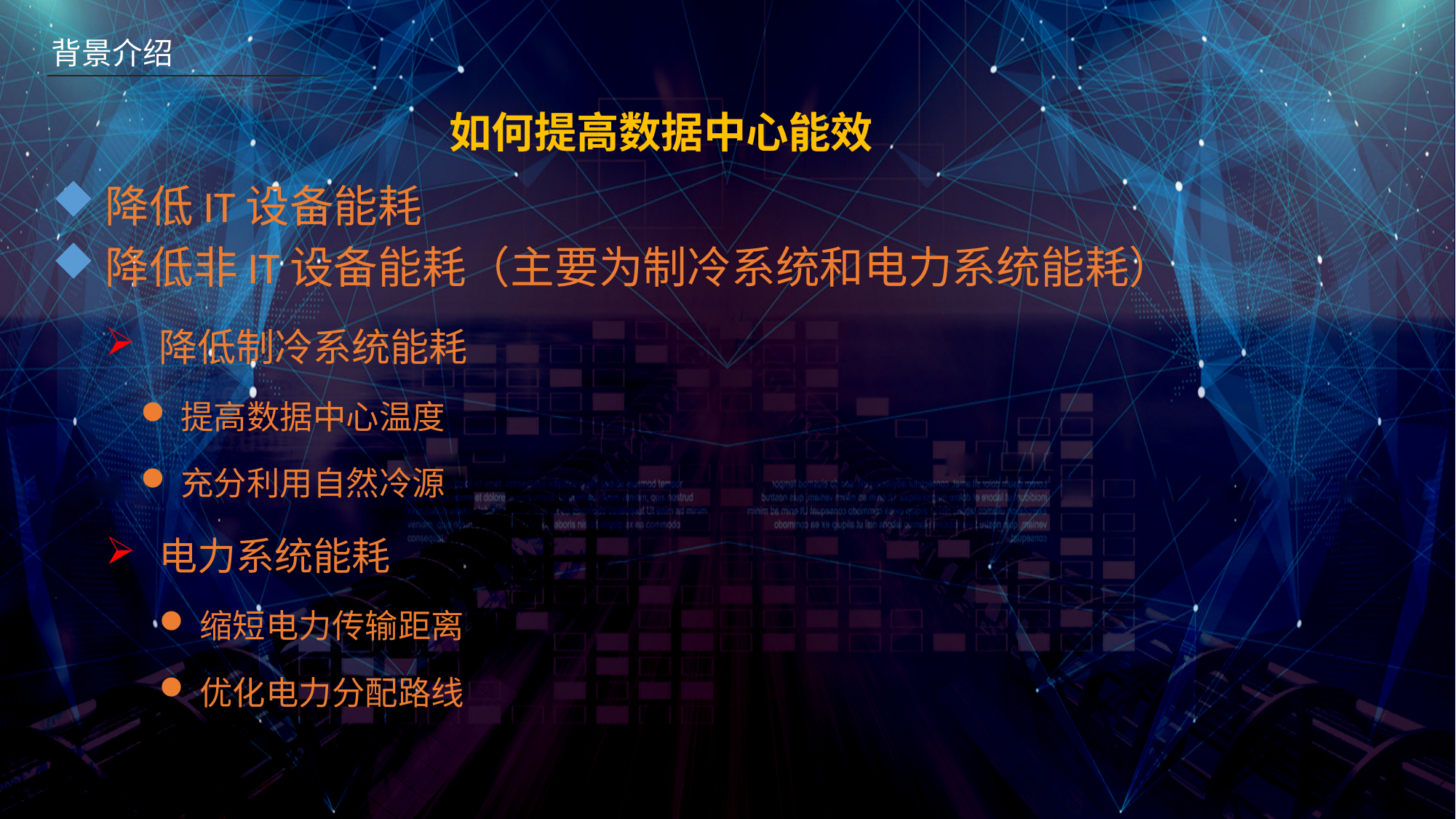

背景介绍
如何提高数据中心能效
降低IT设备能耗
降低非IT设备能耗（主要为制冷系统和电力系统能耗）
降低制冷系统能耗
提高数据中心温度
充分利用自然冷源
电力系统能耗
缩短电力传输距离
优化电力分配路线